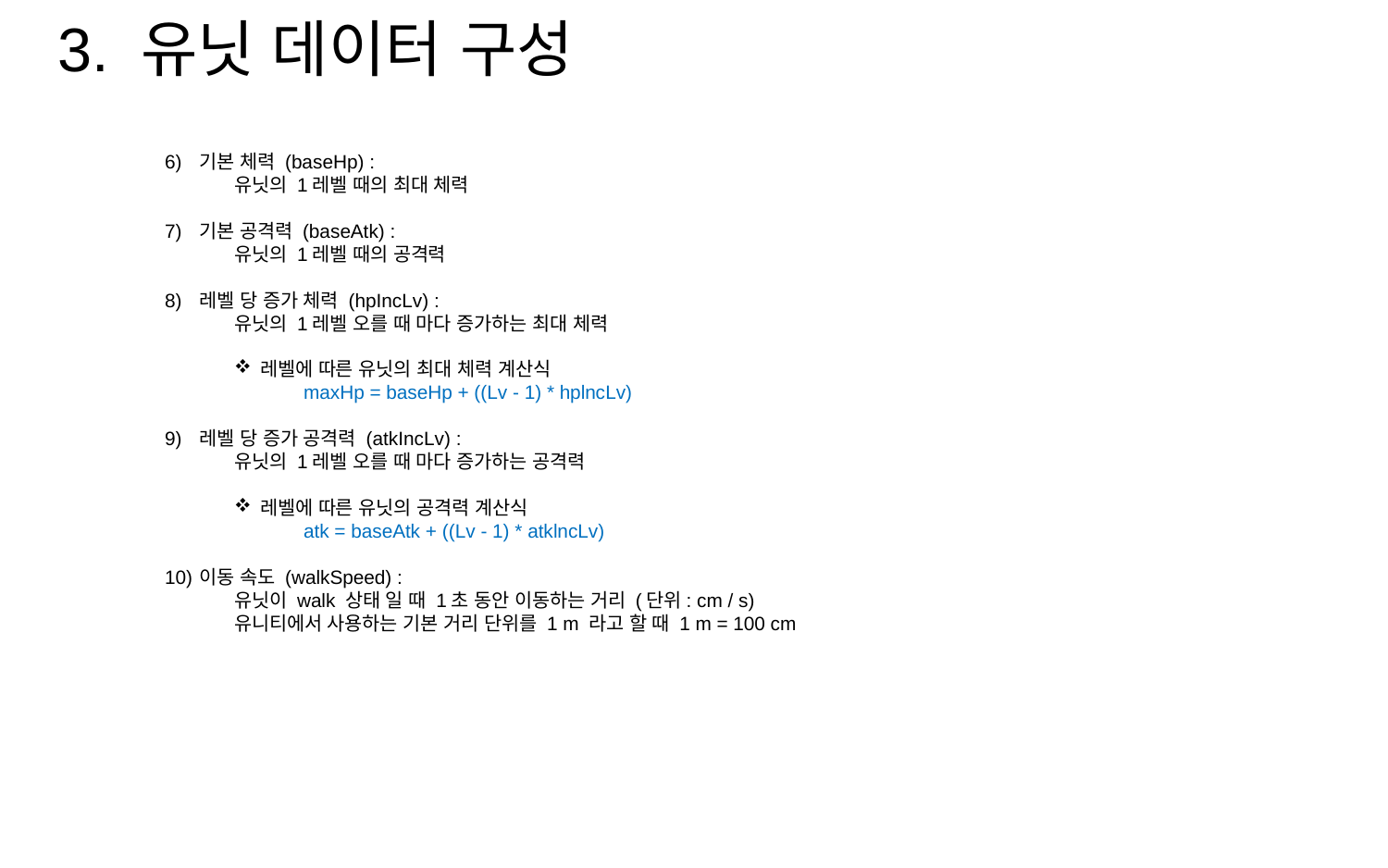

3. 유닛 데이터 구성
기본 체력 (baseHp) :
유닛의 1레벨 때의 최대 체력

기본 공격력 (baseAtk) :
유닛의 1레벨 때의 공격력

레벨 당 증가 체력 (hpIncLv) :
유닛의 1레벨 오를 때 마다 증가하는 최대 체력

레벨에 따른 유닛의 최대 체력 계산식
maxHp = baseHp + ((Lv - 1) * hplncLv)

레벨 당 증가 공격력 (atkIncLv) :
유닛의 1레벨 오를 때 마다 증가하는 공격력

레벨에 따른 유닛의 공격력 계산식
atk = baseAtk + ((Lv - 1) * atklncLv)

이동 속도 (walkSpeed) :
유닛이 walk 상태 일 때 1초 동안 이동하는 거리 (단위: cm / s)
유니티에서 사용하는 기본 거리 단위를 1 m 라고 할 때 1 m = 100 cm